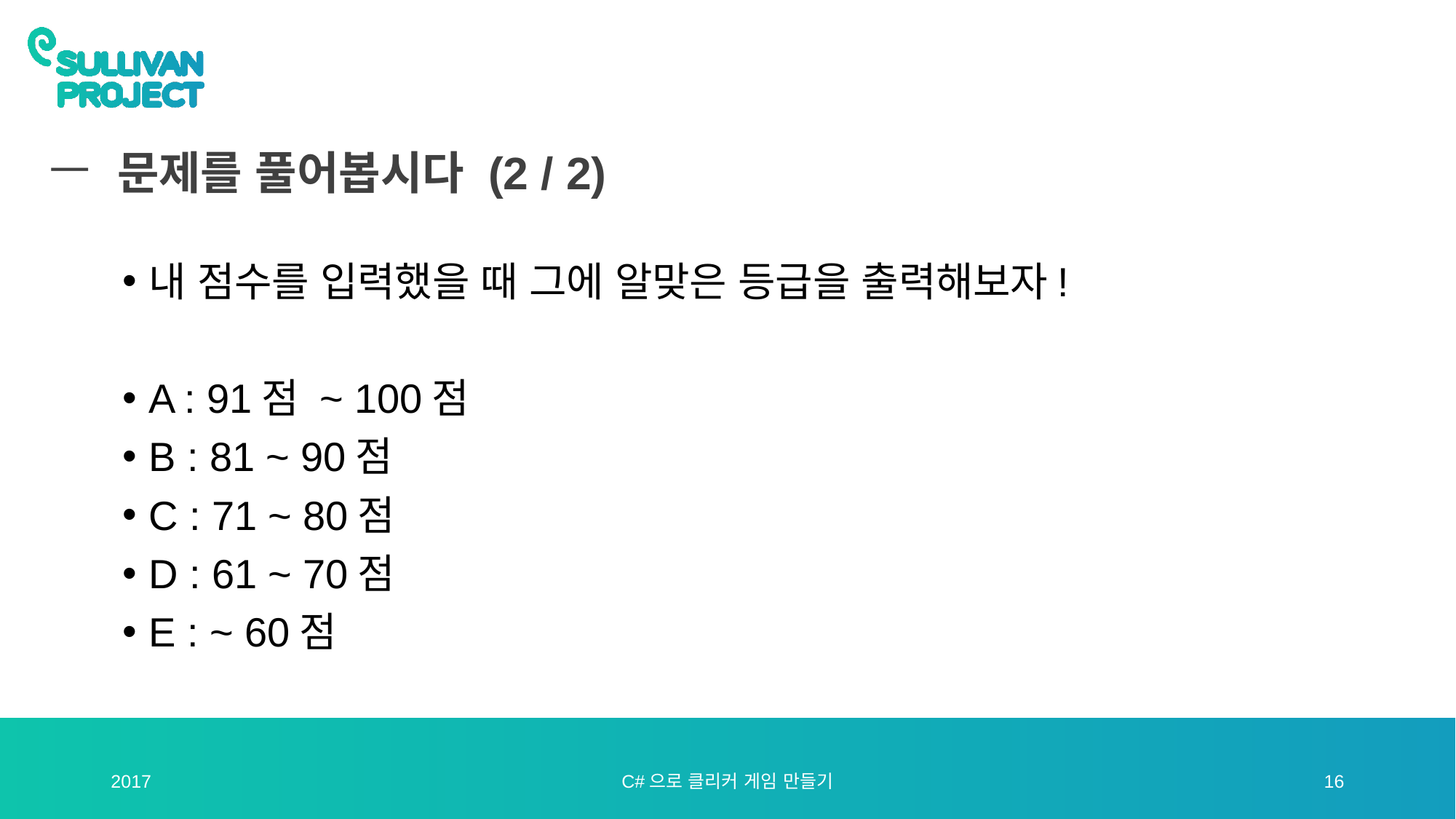

# 문제를 풀어봅시다 (2 / 2)
내 점수를 입력했을 때 그에 알맞은 등급을 출력해보자!

A : 91점 ~ 100점
B : 81 ~ 90점
C : 71 ~ 80점
D : 61 ~ 70점
E : ~ 60점
2017
C#으로 클리커 게임 만들기
16